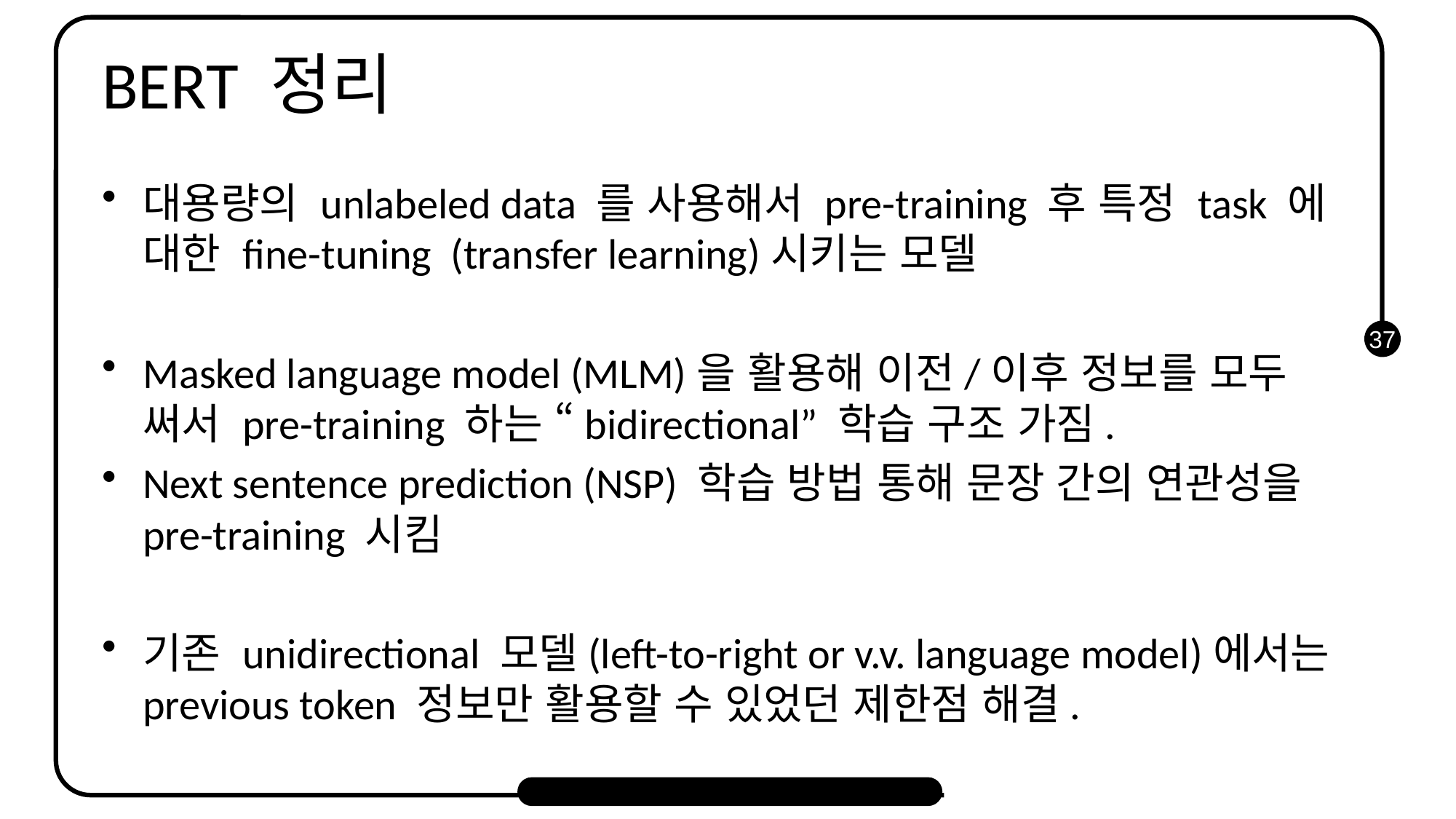

# BERT 정리
대용량의 unlabeled data 를 사용해서 pre-training 후 특정 task 에 대한 fine-tuning  (transfer learning)시키는 모델

Masked language model (MLM)을 활용해 이전/이후 정보를 모두 써서 pre-training 하는 “bidirectional” 학습 구조 가짐.
Next sentence prediction (NSP) 학습 방법 통해 문장 간의 연관성을 pre-training 시킴

기존 unidirectional 모델(left-to-right or v.v. language model)에서는 previous token 정보만 활용할 수 있었던 제한점 해결.